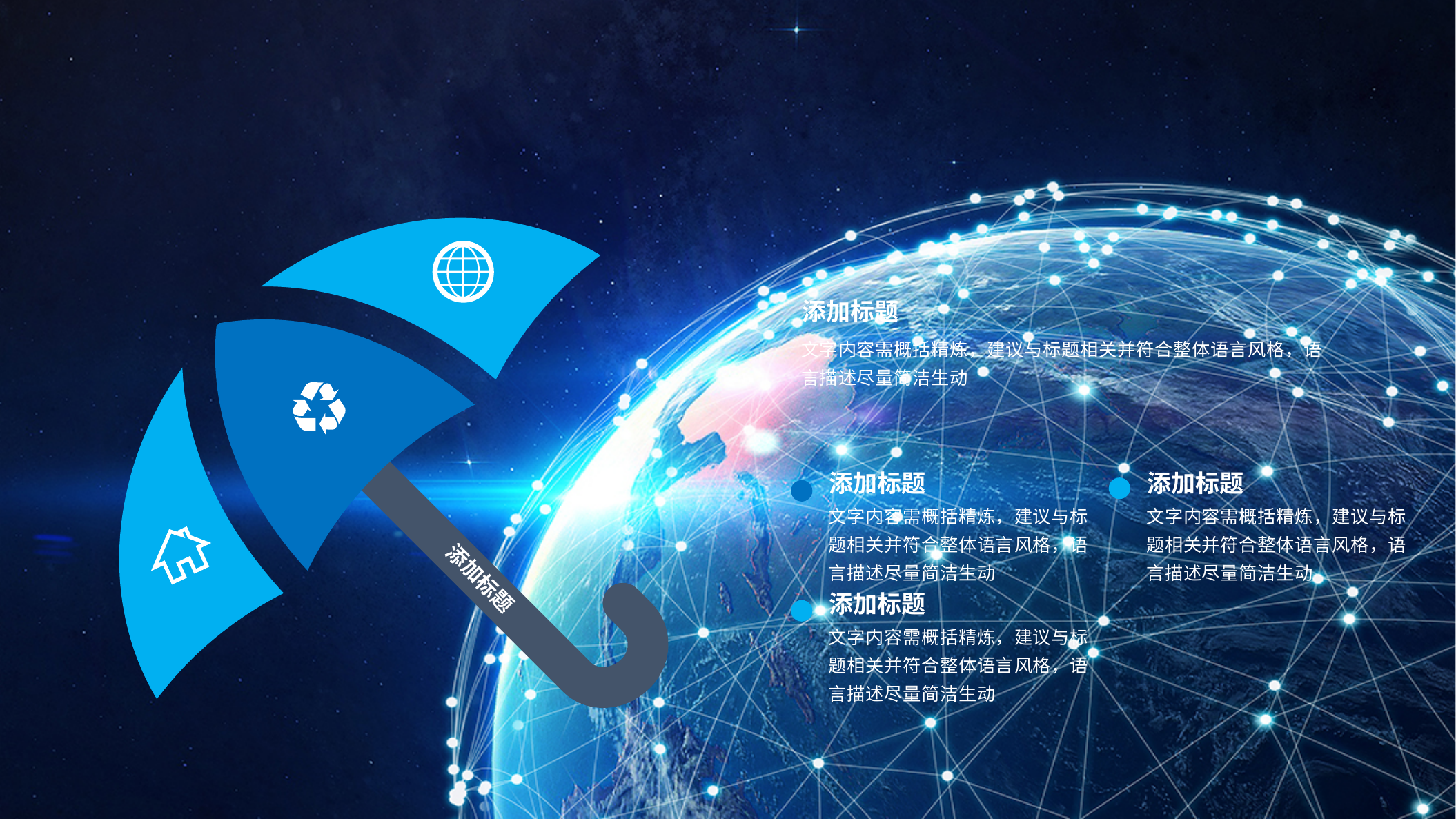

添加标题
文字内容需概括精炼，建议与标题相关并符合整体语言风格，语言描述尽量简洁生动

添加标题
添加标题

文字内容需概括精炼，建议与标题相关并符合整体语言风格，语言描述尽量简洁生动
文字内容需概括精炼，建议与标题相关并符合整体语言风格，语言描述尽量简洁生动

添加标题
添加标题

文字内容需概括精炼，建议与标题相关并符合整体语言风格，语言描述尽量简洁生动